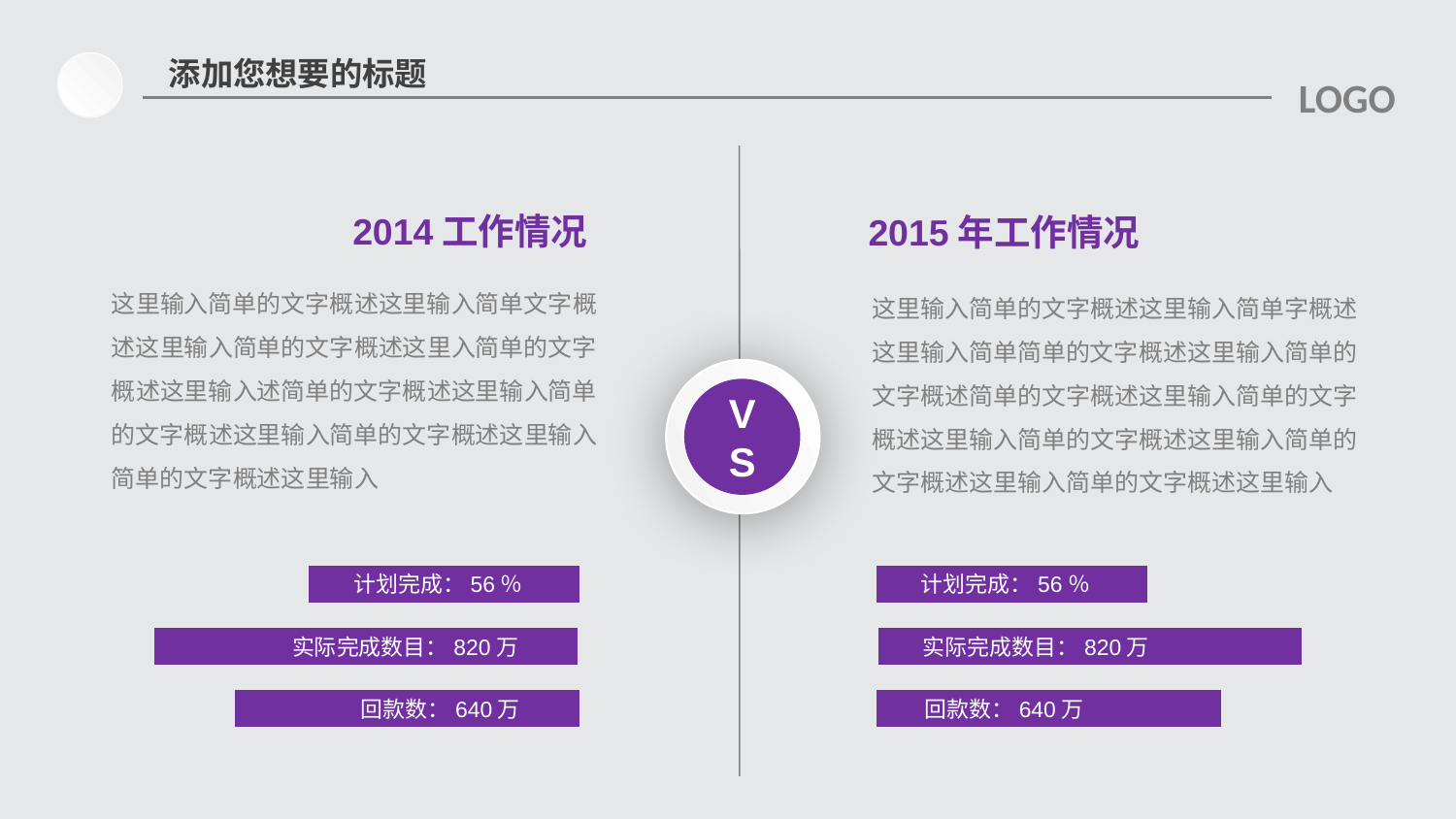

添加您想要的标题

LOGO

2014工作情况
2015年工作情况
这里输入简单的文字概述这里输入简单文字概
述这里输入简单的文字概述这里入简单的文字
概述这里输入述简单的文字概述这里输入简单
的文字概述这里输入简单的文字概述这里输入
简单的文字概述这里输入
这里输入简单的文字概述这里输入简单字概述这里输入简单简单的文字概述这里输入简单的文字概述简单的文字概述这里输入简单的文字概述这里输入简单的文字概述这里输入简单的文字概述这里输入简单的文字概述这里输入

VS
计划完成：56％
计划完成：56％

实际完成数目：820万
实际完成数目：820万

回款数：640万
回款数：640万